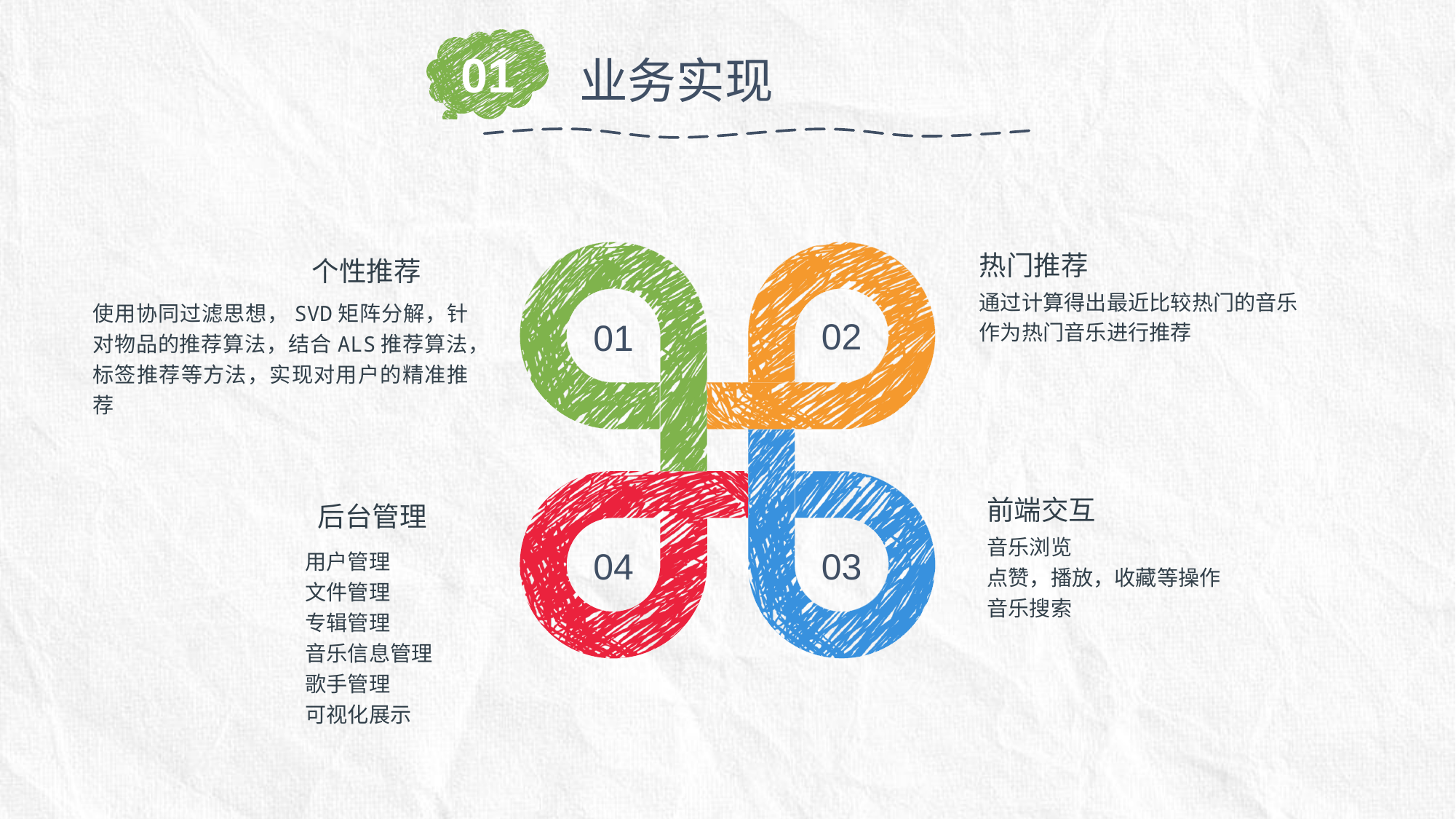

01
业务实现

热门推荐
通过计算得出最近比较热门的音乐
作为热门音乐进行推荐

02
01

04
03
个性推荐
使用协同过滤思想，SVD矩阵分解，针对物品的推荐算法，结合ALS推荐算法，标签推荐等方法，实现对用户的精准推荐
前端交互
音乐浏览
点赞，播放，收藏等操作
音乐搜索
 后台管理
用户管理
文件管理
专辑管理
音乐信息管理
歌手管理
可视化展示